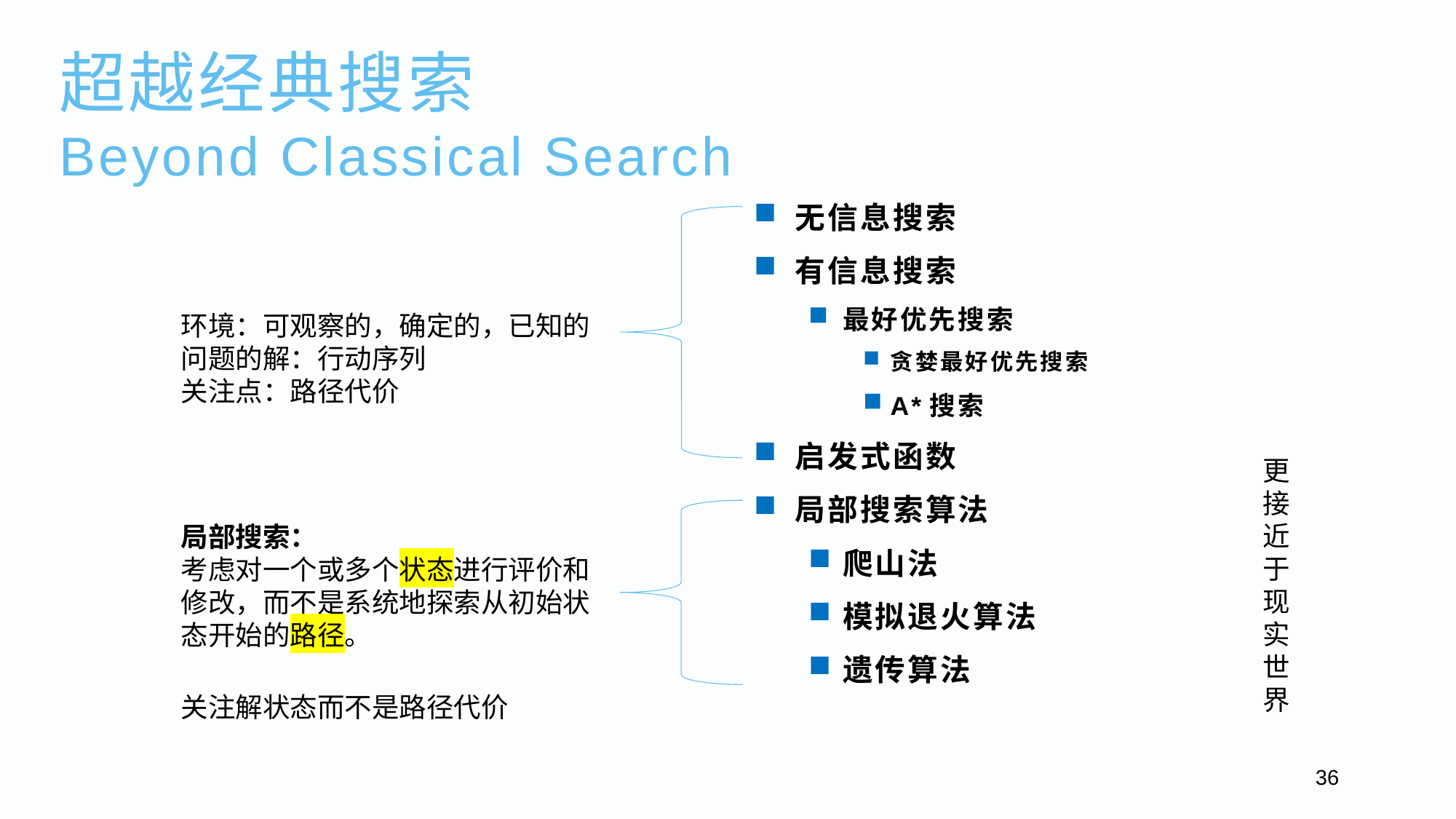

超越经典搜索
Beyond Classical Search
无信息搜索
有信息搜索
最好优先搜索
贪婪最好优先搜索
A*搜索
启发式函数
局部搜索算法
爬山法
模拟退火算法
遗传算法

环境：可观察的，确定的，已知的
问题的解：行动序列
关注点：路径代价
更接近于现实世界

局部搜索：
考虑对一个或多个状态进行评价和修改，而不是系统地探索从初始状态开始的路径。
关注解状态而不是路径代价

36